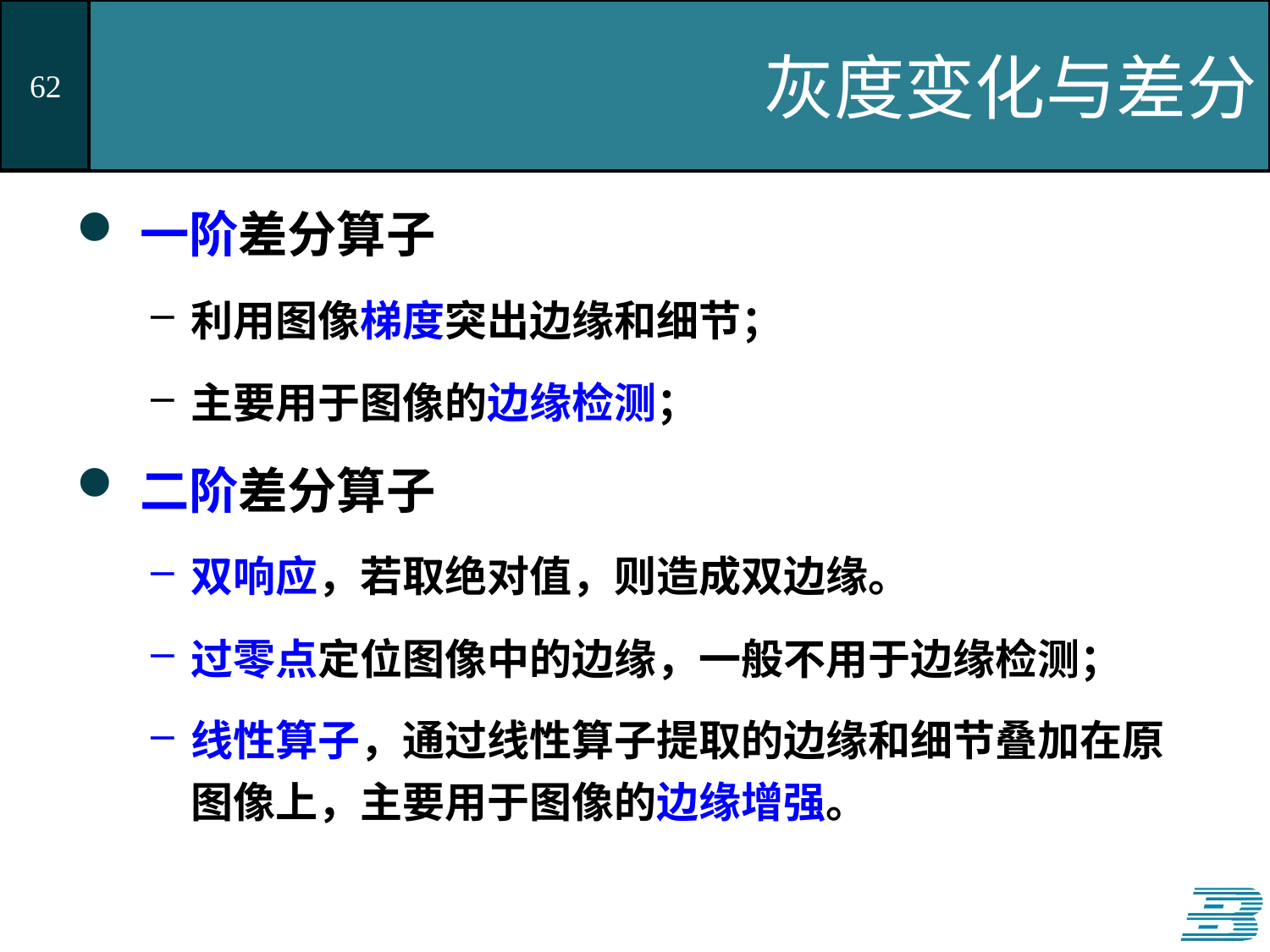

# 灰度变化与差分
一阶差分算子
利用图像梯度突出边缘和细节；
主要用于图像的边缘检测；
二阶差分算子
双响应，若取绝对值，则造成双边缘。
过零点定位图像中的边缘，一般不用于边缘检测；
线性算子，通过线性算子提取的边缘和细节叠加在原图像上，主要用于图像的边缘增强。